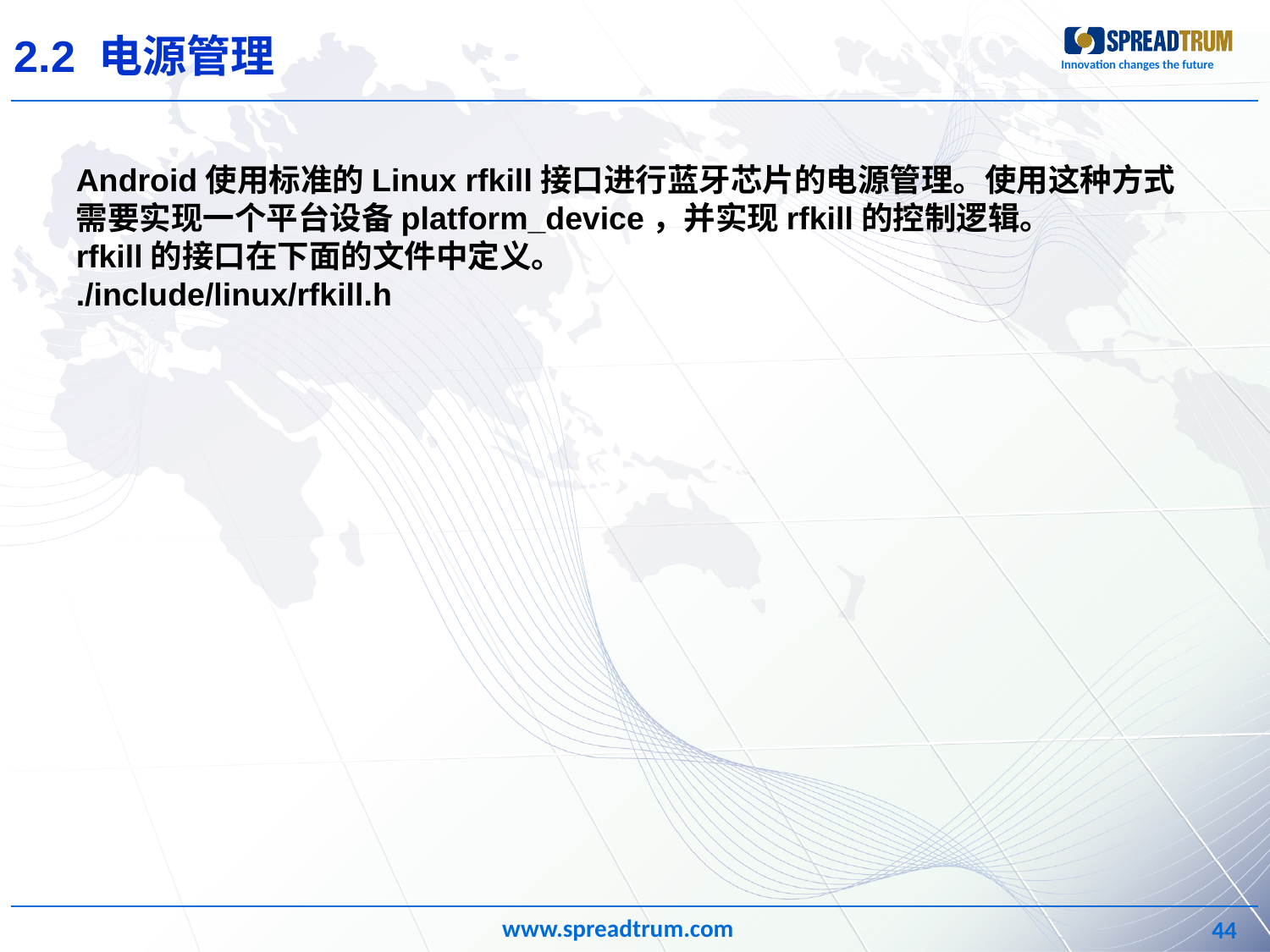

2.2 电源管理
Android使用标准的Linux rfkill接口进行蓝牙芯片的电源管理。使用这种方式需要实现一个平台设备platform_device，并实现rfkill的控制逻辑。
rfkill的接口在下面的文件中定义。
./include/linux/rfkill.h